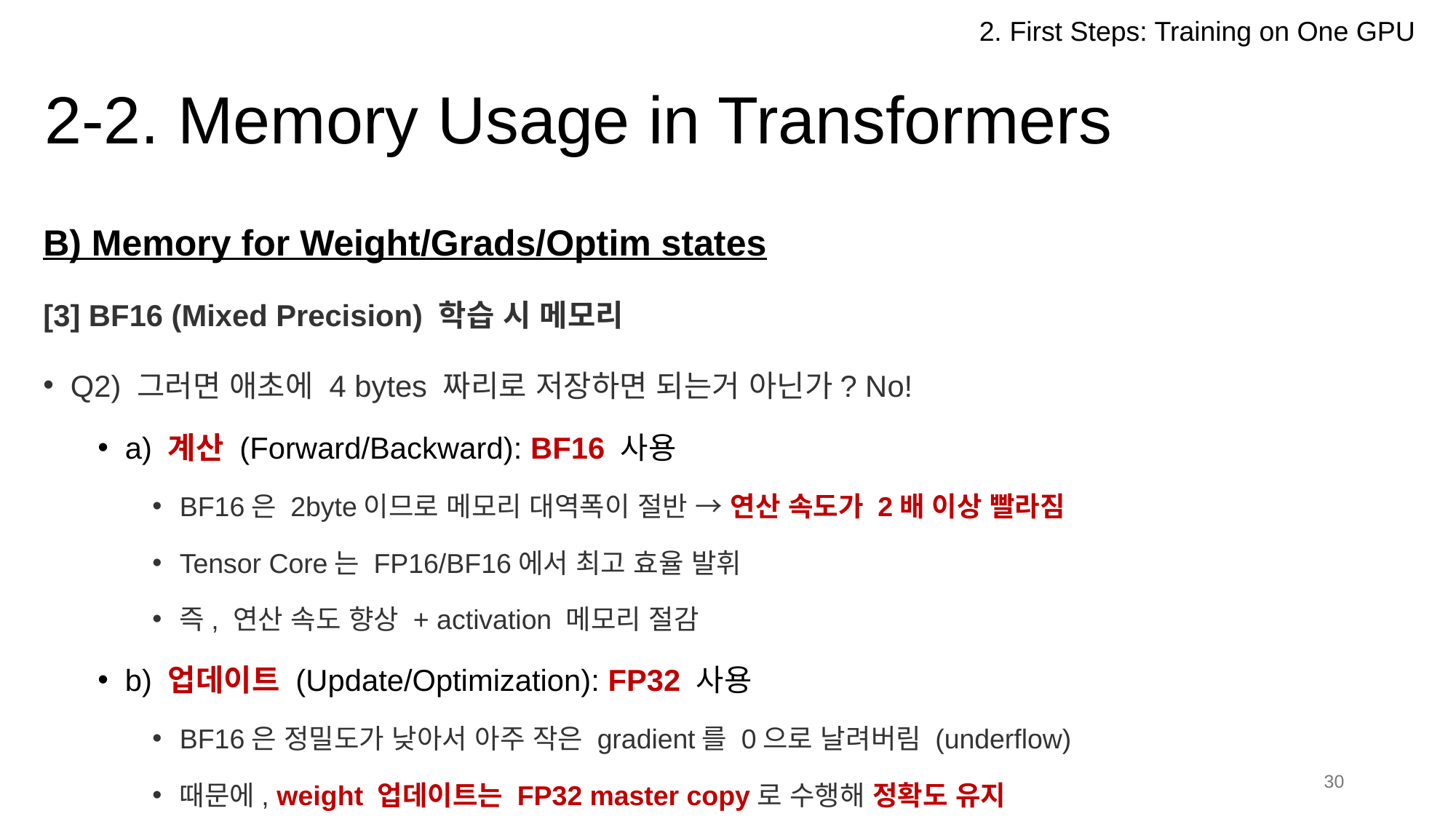

2. First Steps: Training on One GPU
# 2-2. Memory Usage in Transformers
B) Memory for Weight/Grads/Optim states
[3] BF16 (Mixed Precision) 학습 시 메모리
Q2) 그러면 애초에 4 bytes 짜리로 저장하면 되는거 아닌가? No!
a) 계산 (Forward/Backward): BF16 사용
BF16은 2byte이므로 메모리 대역폭이 절반 → 연산 속도가 2배 이상 빨라짐
Tensor Core는 FP16/BF16에서 최고 효율 발휘
즉, 연산 속도 향상 + activation 메모리 절감
b) 업데이트 (Update/Optimization): FP32 사용
BF16은 정밀도가 낮아서 아주 작은 gradient를 0으로 날려버림 (underflow)
때문에, weight 업데이트는 FP32 master copy로 수행해 정확도 유지
30